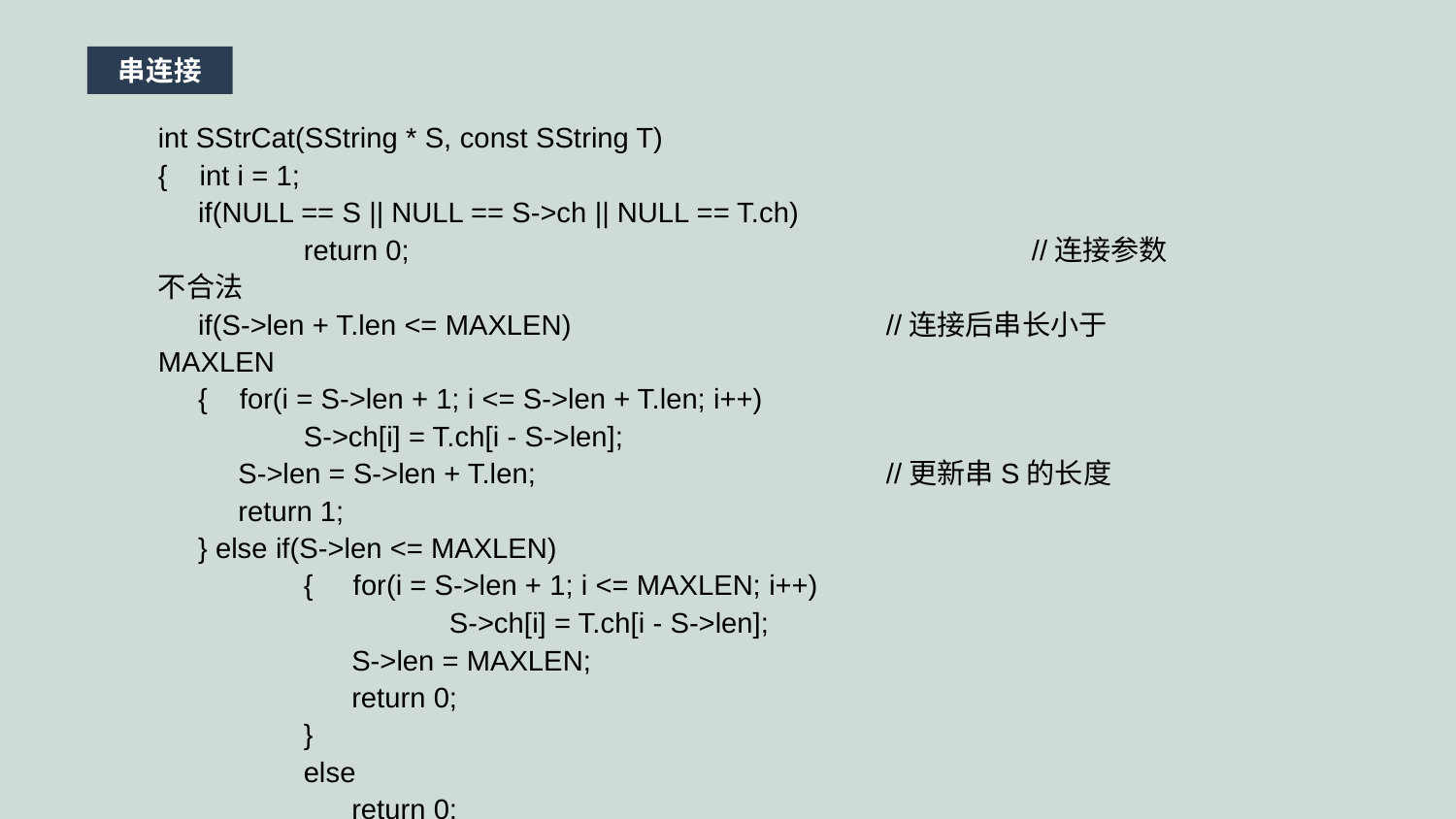

串连接
int SStrCat(SString * S, const SString T)
{    int i = 1;
     if(NULL == S || NULL == S->ch || NULL == T.ch)
	return 0;					//连接参数不合法
     if(S->len + T.len <= MAXLEN)			//连接后串长小于MAXLEN
     {    for(i = S->len + 1; i <= S->len + T.len; i++)
	S->ch[i] = T.ch[i - S->len];
          S->len = S->len + T.len;			//更新串S的长度
          return 1;
     } else if(S->len <= MAXLEN)
	{     for(i = S->len + 1; i <= MAXLEN; i++)
		S->ch[i] = T.ch[i - S->len];
	      S->len = MAXLEN;
	      return 0;
	}
	else
	      return 0;
}